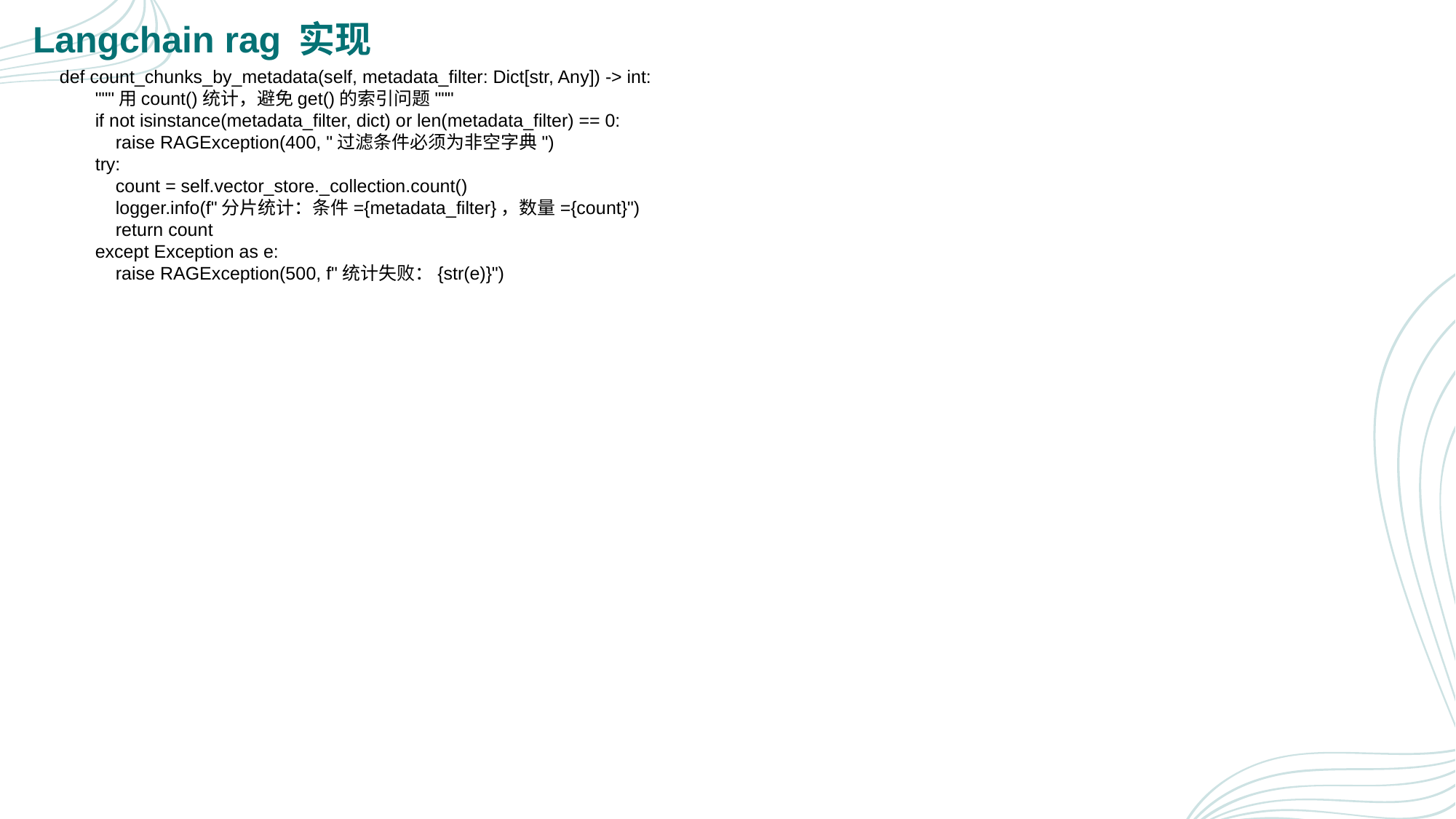

Langchain rag 实现
 def count_chunks_by_metadata(self, metadata_filter: Dict[str, Any]) -> int:
        """用count()统计，避免get()的索引问题"""
        if not isinstance(metadata_filter, dict) or len(metadata_filter) == 0:
            raise RAGException(400, "过滤条件必须为非空字典")
        try:
            count = self.vector_store._collection.count()
            logger.info(f"分片统计：条件={metadata_filter}，数量={count}")
            return count
        except Exception as e:
            raise RAGException(500, f"统计失败：{str(e)}")